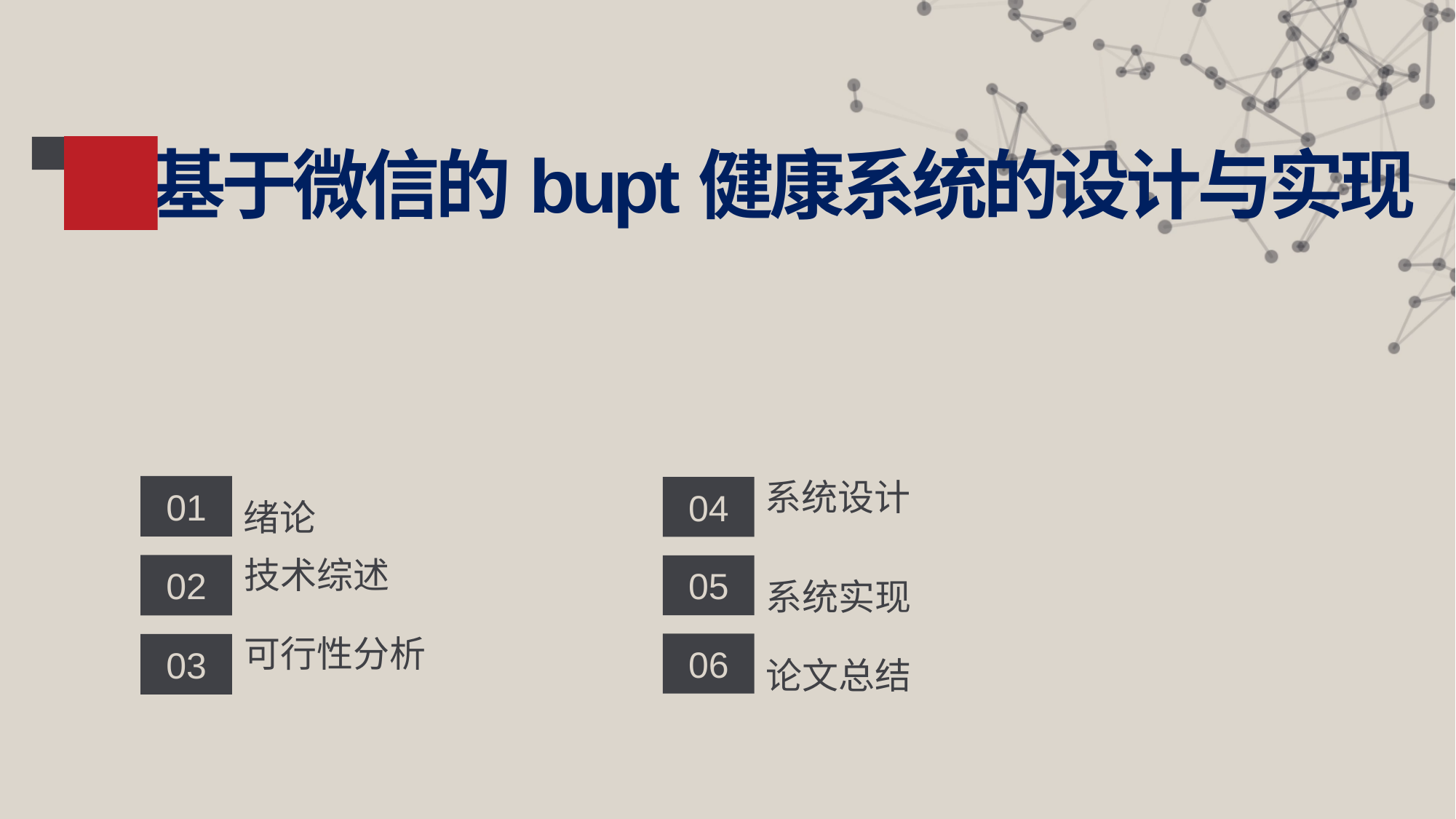

基于微信的bupt健康系统的设计与实现

绪论
01
技术综述
02
可行性分析
03
系统设计
04
系统实现
05
论文总结
06